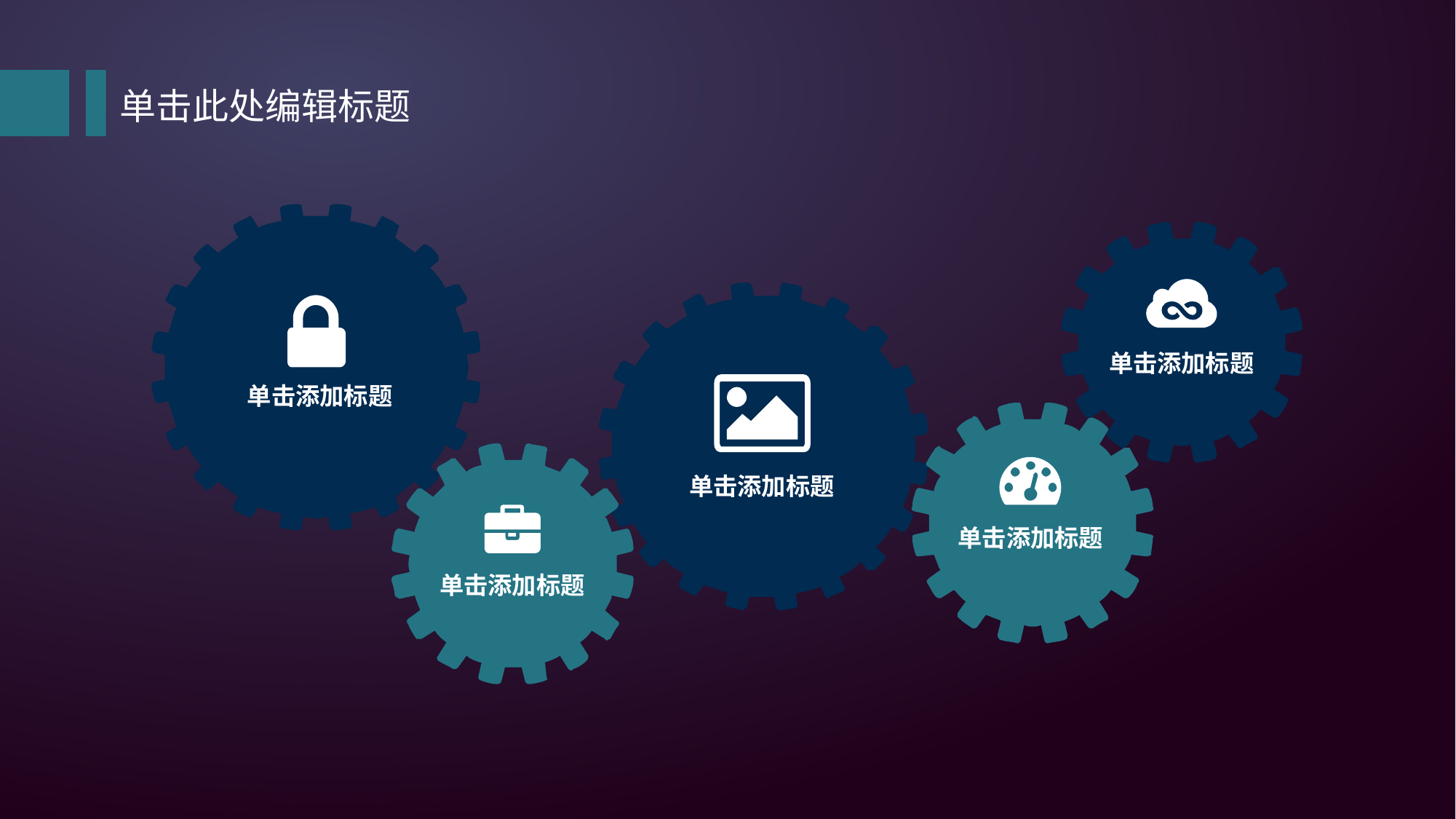

单击此处编辑标题

单击添加标题

单击添加标题

单击添加标题

单击添加标题
单击添加标题